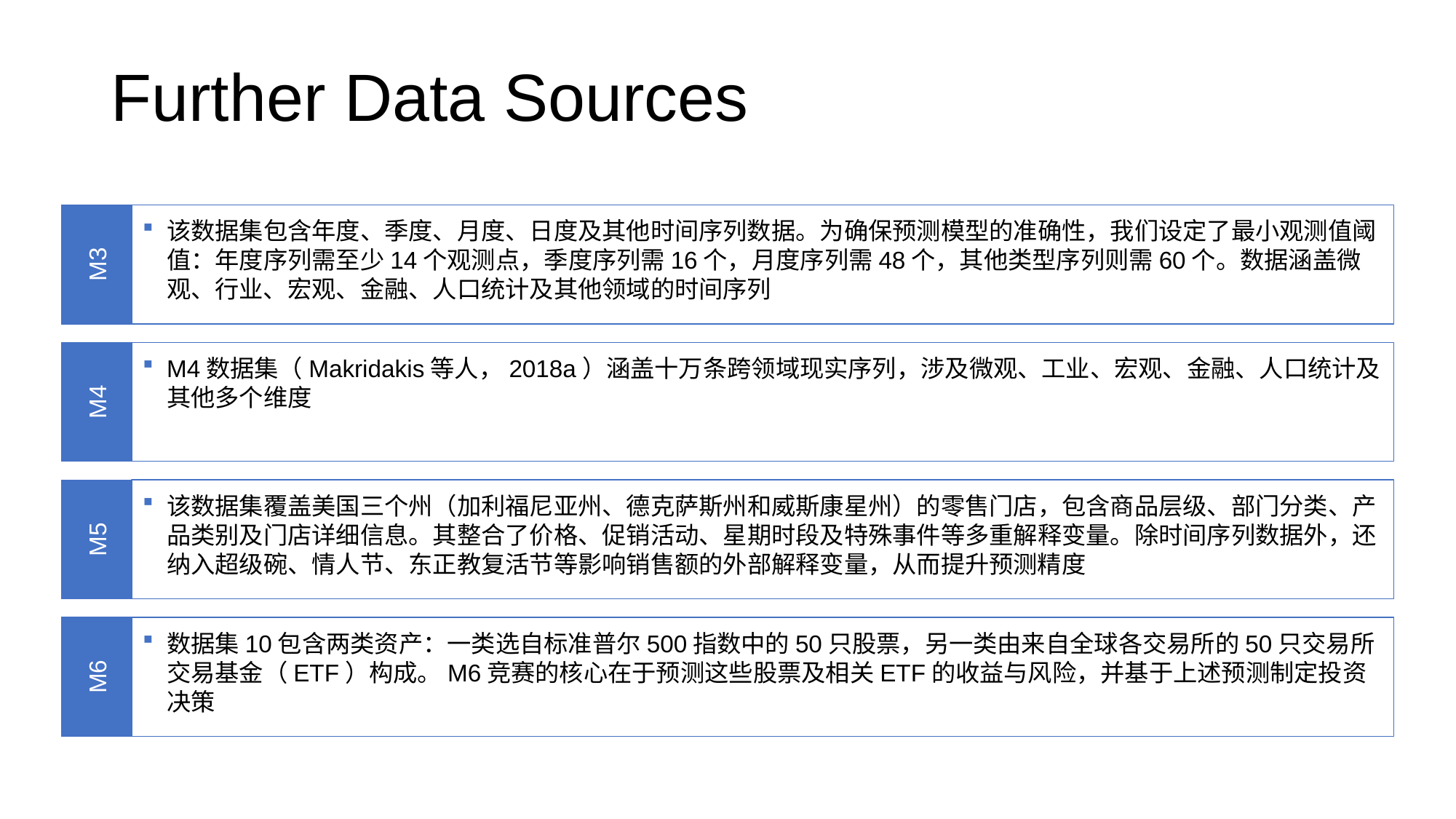

# Further Data Sources
该数据集包含年度、季度、月度、日度及其他时间序列数据。为确保预测模型的准确性，我们设定了最小观测值阈值：年度序列需至少14个观测点，季度序列需16个，月度序列需48个，其他类型序列则需60个。数据涵盖微观、行业、宏观、金融、人口统计及其他领域的时间序列
M3
M4数据集（Makridakis等人，2018a）涵盖十万条跨领域现实序列，涉及微观、工业、宏观、金融、人口统计及其他多个维度

M4
该数据集覆盖美国三个州（加利福尼亚州、德克萨斯州和威斯康星州）的零售门店，包含商品层级、部门分类、产品类别及门店详细信息。其整合了价格、促销活动、星期时段及特殊事件等多重解释变量。除时间序列数据外，还纳入超级碗、情人节、东正教复活节等影响销售额的外部解释变量，从而提升预测精度
M5
数据集10包含两类资产：一类选自标准普尔500指数中的50只股票，另一类由来自全球各交易所的50只交易所交易基金（ETF）构成。M6竞赛的核心在于预测这些股票及相关ETF的收益与风险，并基于上述预测制定投资决策
M6